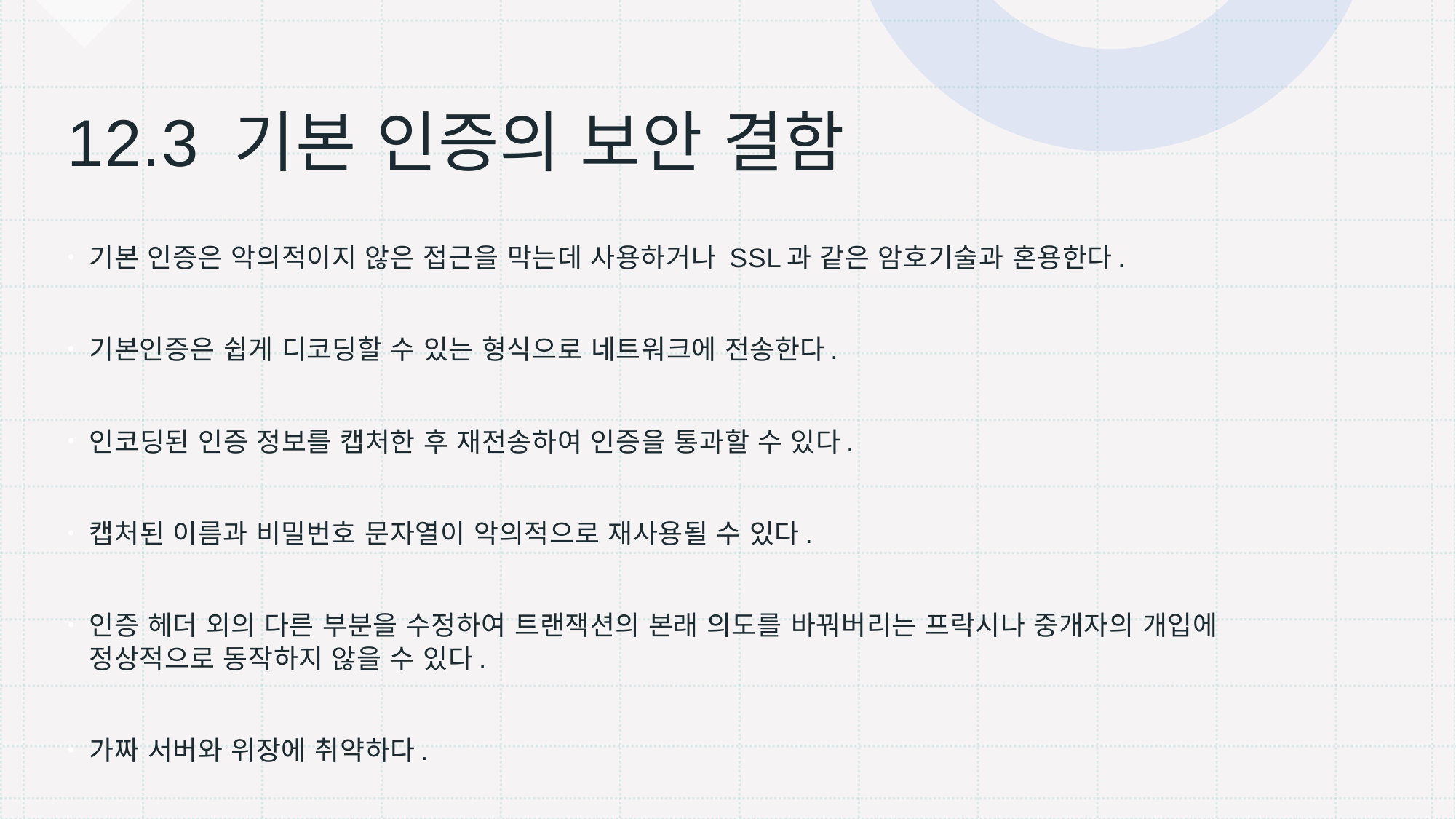

# 12.3 기본 인증의 보안 결함
기본 인증은 악의적이지 않은 접근을 막는데 사용하거나 SSL과 같은 암호기술과 혼용한다.

기본인증은 쉽게 디코딩할 수 있는 형식으로 네트워크에 전송한다.

인코딩된 인증 정보를 캡처한 후 재전송하여 인증을 통과할 수 있다.

캡처된 이름과 비밀번호 문자열이 악의적으로 재사용될 수 있다.

인증 헤더 외의 다른 부분을 수정하여 트랜잭션의 본래 의도를 바꿔버리는 프락시나 중개자의 개입에 정상적으로 동작하지 않을 수 있다.

가짜 서버와 위장에 취약하다.